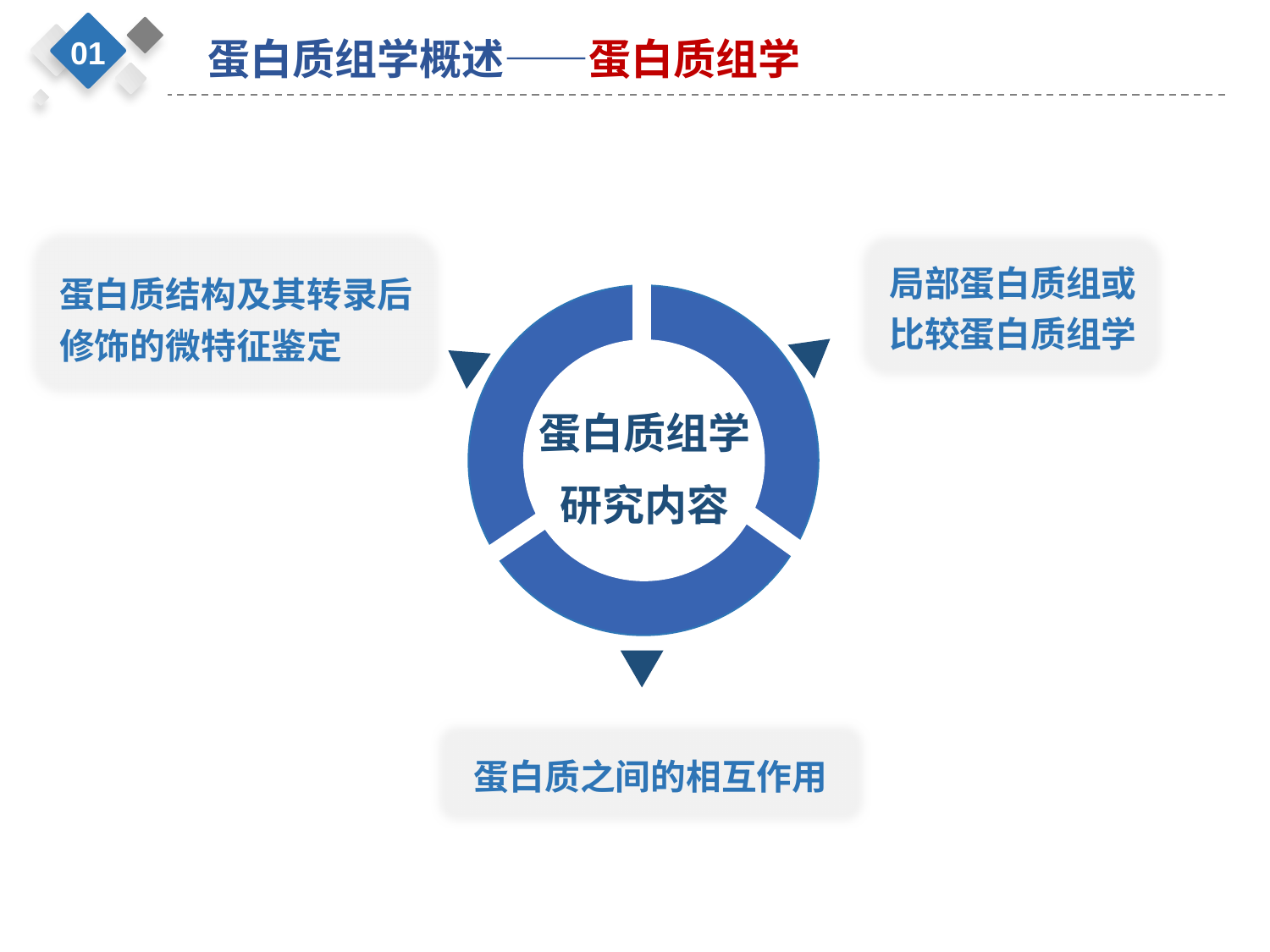

01

蛋白质组学概述——蛋白质组学

蛋白质结构及其转录后修饰的微特征鉴定

局部蛋白质组或
比较蛋白质组学

蛋白质组学
研究内容

蛋白质之间的相互作用